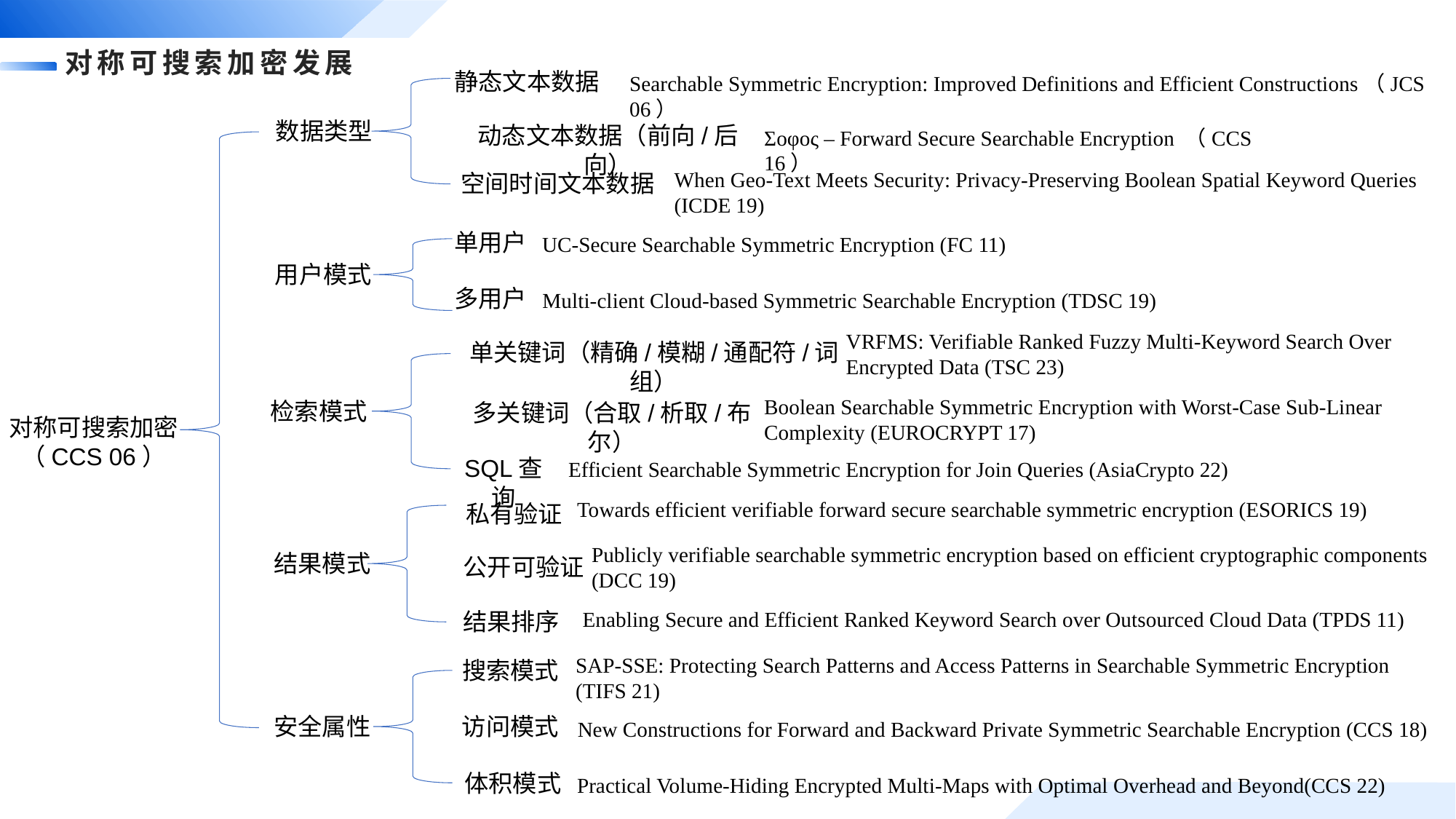

# 对称可搜索加密发展
静态文本数据
Searchable Symmetric Encryption: Improved Definitions and Efficient Constructions（JCS 06）

数据类型
动态文本数据（前向/后向）
Σoφoς – Forward Secure Searchable Encryption （CCS 16）

When Geo-Text Meets Security: Privacy-Preserving Boolean Spatial Keyword Queries (ICDE 19)
空间时间文本数据
单用户
UC-Secure Searchable Symmetric Encryption (FC 11)

用户模式
多用户
Multi-client Cloud-based Symmetric Searchable Encryption (TDSC 19)
VRFMS: Verifiable Ranked Fuzzy Multi-Keyword Search Over Encrypted Data (TSC 23)
单关键词（精确/模糊/通配符/词组）

Boolean Searchable Symmetric Encryption with Worst-Case Sub-Linear Complexity (EUROCRYPT 17)
检索模式
多关键词（合取/析取/布尔）
对称可搜索加密
（CCS 06）
SQL查询
Efficient Searchable Symmetric Encryption for Join Queries (AsiaCrypto 22)
Towards efficient verifiable forward secure searchable symmetric encryption (ESORICS 19)
私有验证

Publicly verifiable searchable symmetric encryption based on efficient cryptographic components (DCC 19)
结果模式
公开可验证
Enabling Secure and Efficient Ranked Keyword Search over Outsourced Cloud Data (TPDS 11)
结果排序
SAP-SSE: Protecting Search Patterns and Access Patterns in Searchable Symmetric Encryption (TIFS 21)
搜索模式

安全属性
访问模式
New Constructions for Forward and Backward Private Symmetric Searchable Encryption (CCS 18)
体积模式
Practical Volume-Hiding Encrypted Multi-Maps with Optimal Overhead and Beyond(CCS 22)